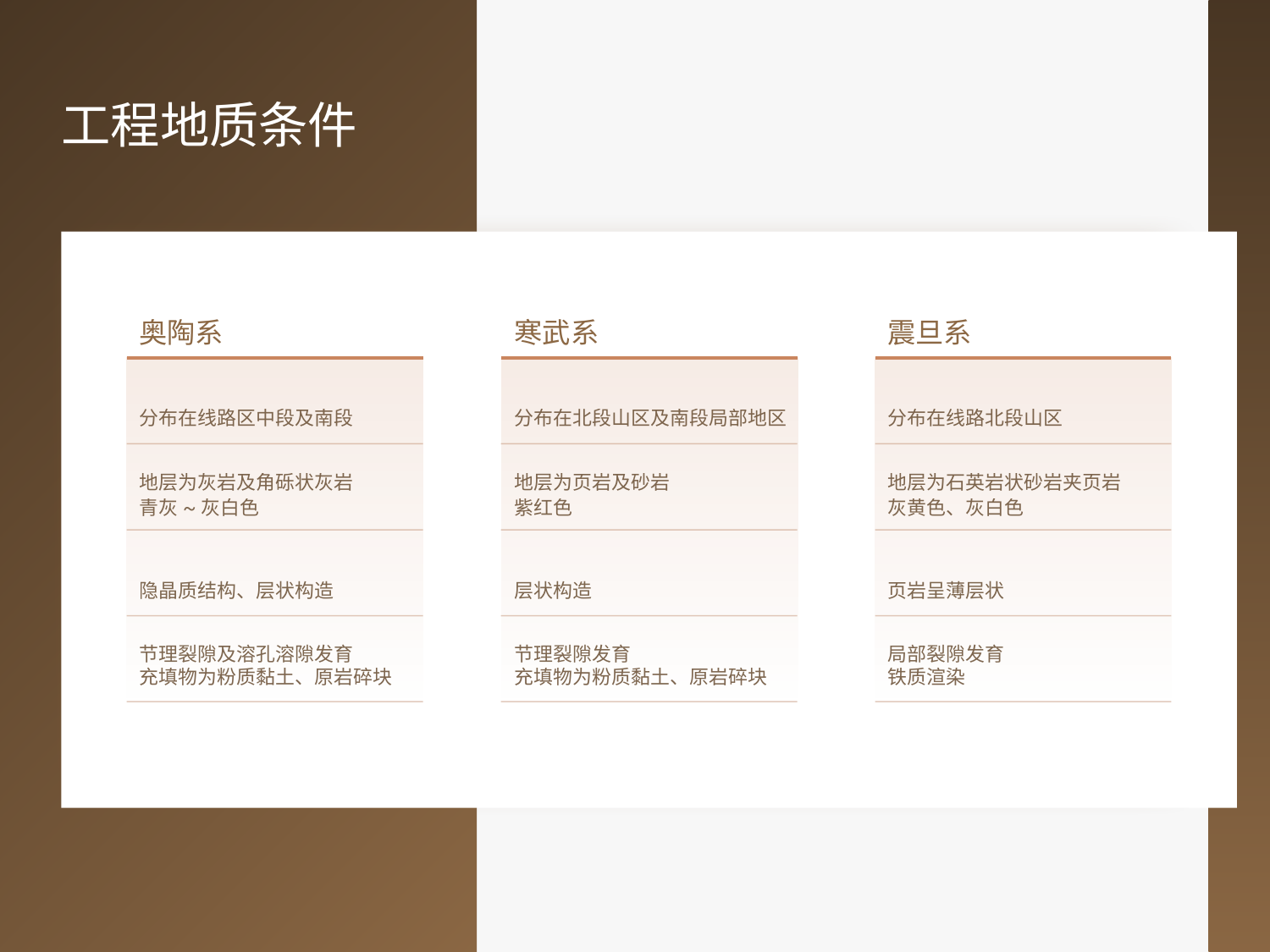

工程地质条件

奥陶系
寒武系
震旦系

分布在线路区中段及南段
分布在北段山区及南段局部地区
分布在线路北段山区
地层为灰岩及角砾状灰岩
青灰~灰白色
地层为页岩及砂岩
紫红色
地层为石英岩状砂岩夹页岩
灰黄色、灰白色
隐晶质结构、层状构造
层状构造
页岩呈薄层状
节理裂隙及溶孔溶隙发育
充填物为粉质黏土、原岩碎块
节理裂隙发育
充填物为粉质黏土、原岩碎块
局部裂隙发育
铁质渲染